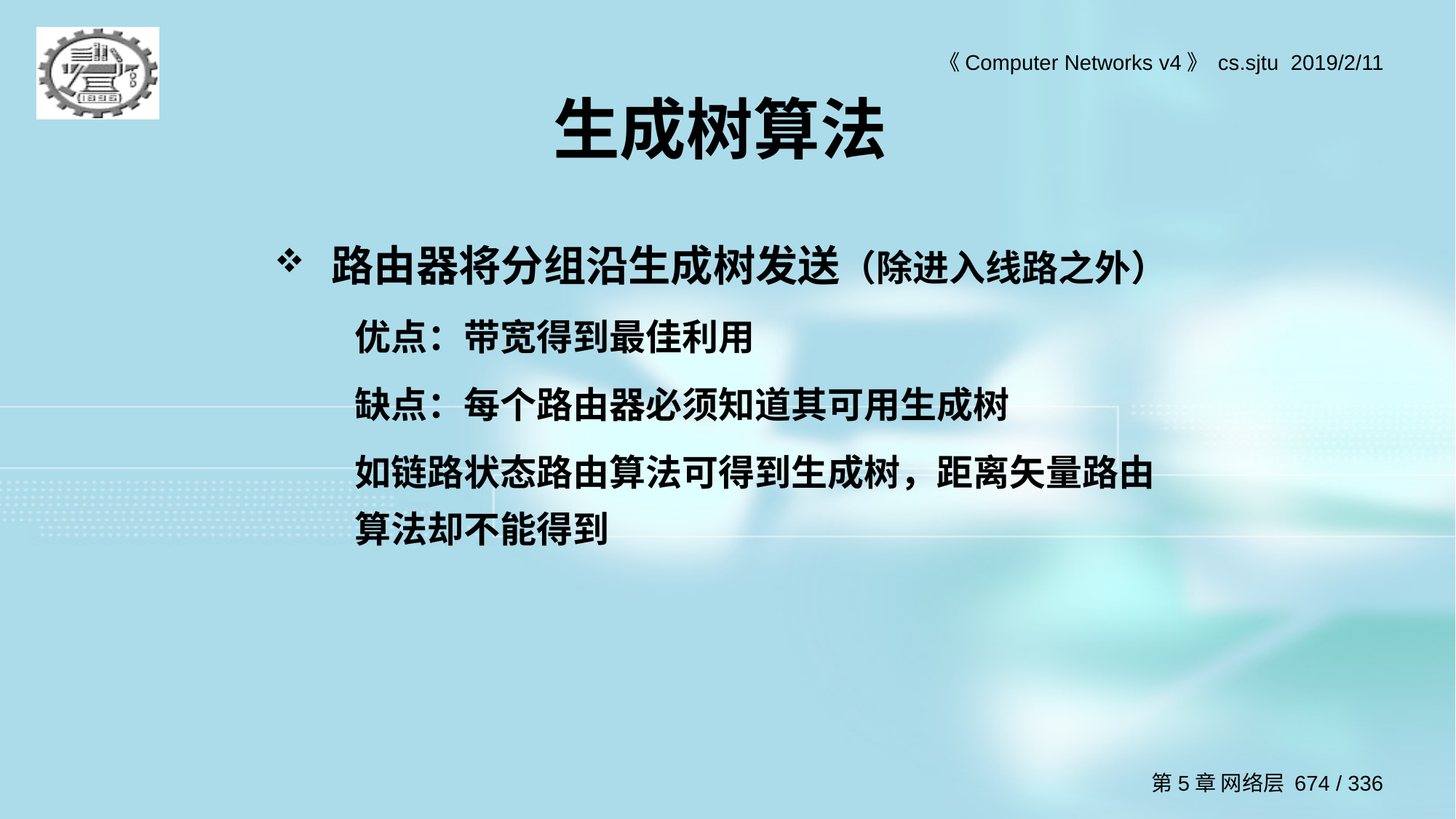

# 生成树算法
路由器将分组沿生成树发送（除进入线路之外）
优点：带宽得到最佳利用
缺点：每个路由器必须知道其可用生成树
如链路状态路由算法可得到生成树，距离矢量路由算法却不能得到